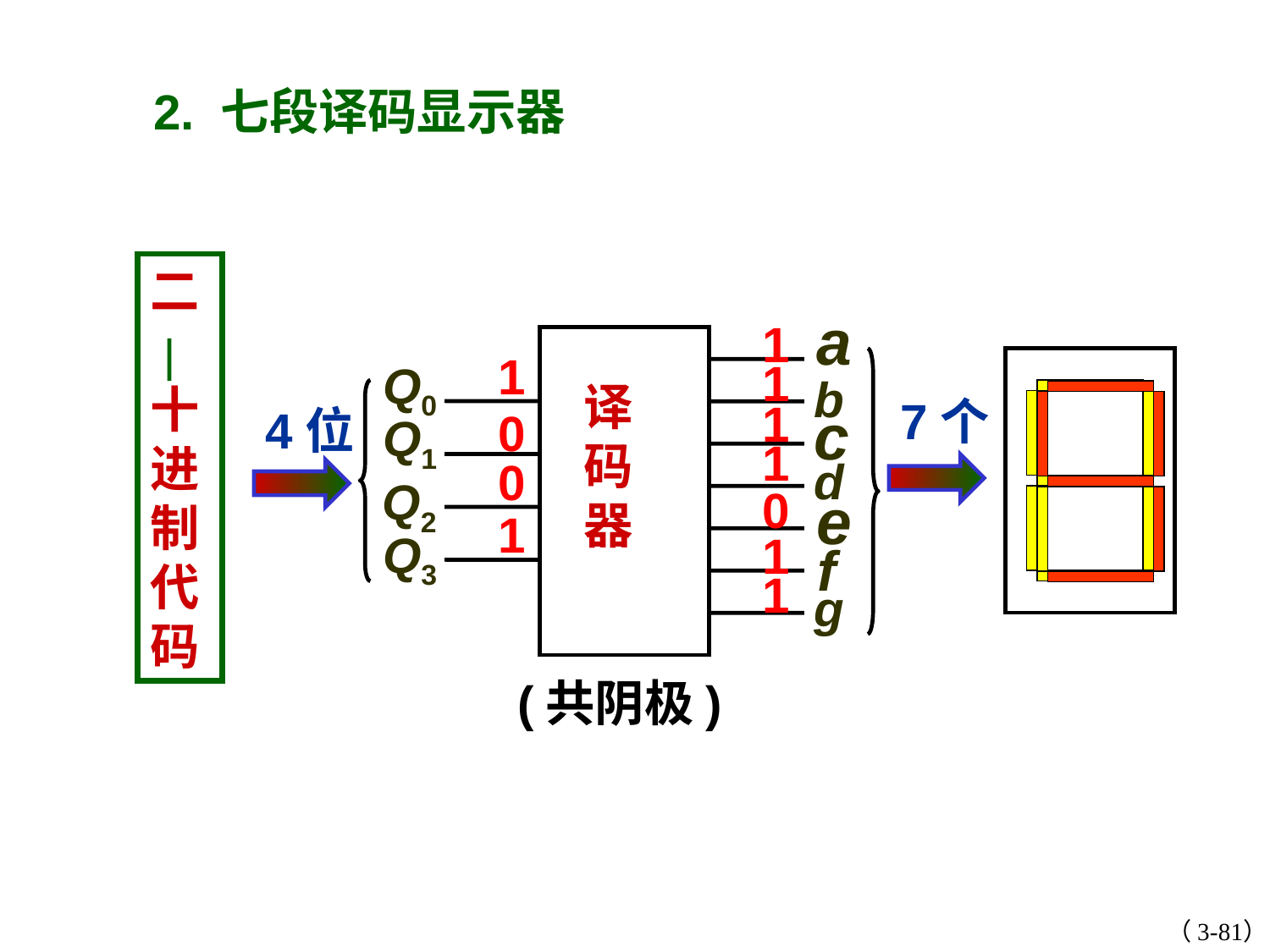

2. 七段译码显示器
二
  十进制代码
a
b
c
d
e
f
g

Q0

译码器

Q1

Q2

Q3

(共阴极)
1
1
1
1
0
1
1
1
0
0
1

7个
4位
（3-81）